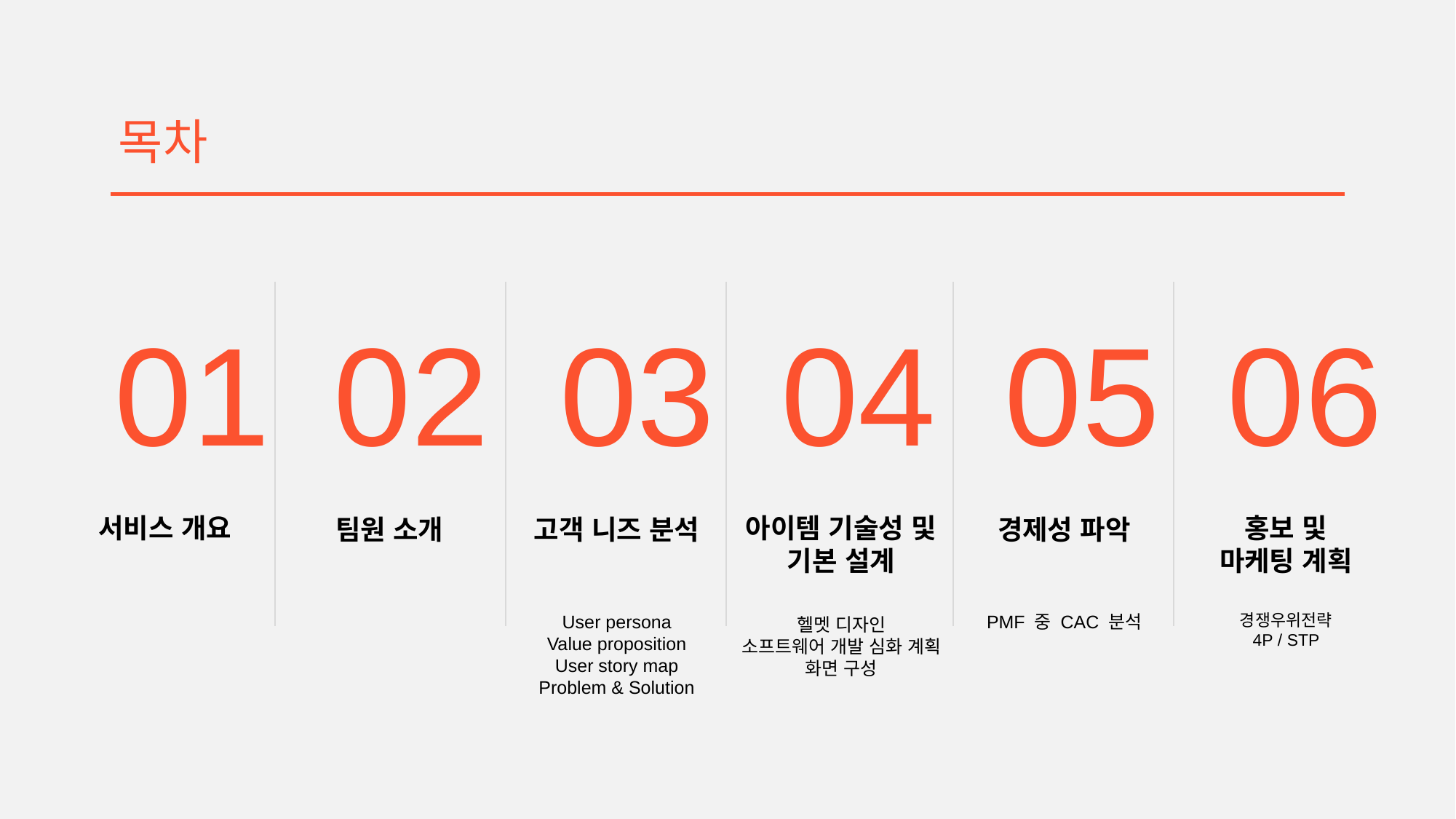

목차
01

02

03

04

05

06

홍보 및
마케팅 계획

경쟁우위전략
4P / STP

서비스 개요

아이템 기술성 및
기본 설계

헬멧 디자인
소프트웨어 개발 심화 계획
화면 구성

팀원 소개
고객 니즈 분석

User persona
Value proposition
User story map
Problem & Solution

경제성 파악

PMF 중 CAC 분석